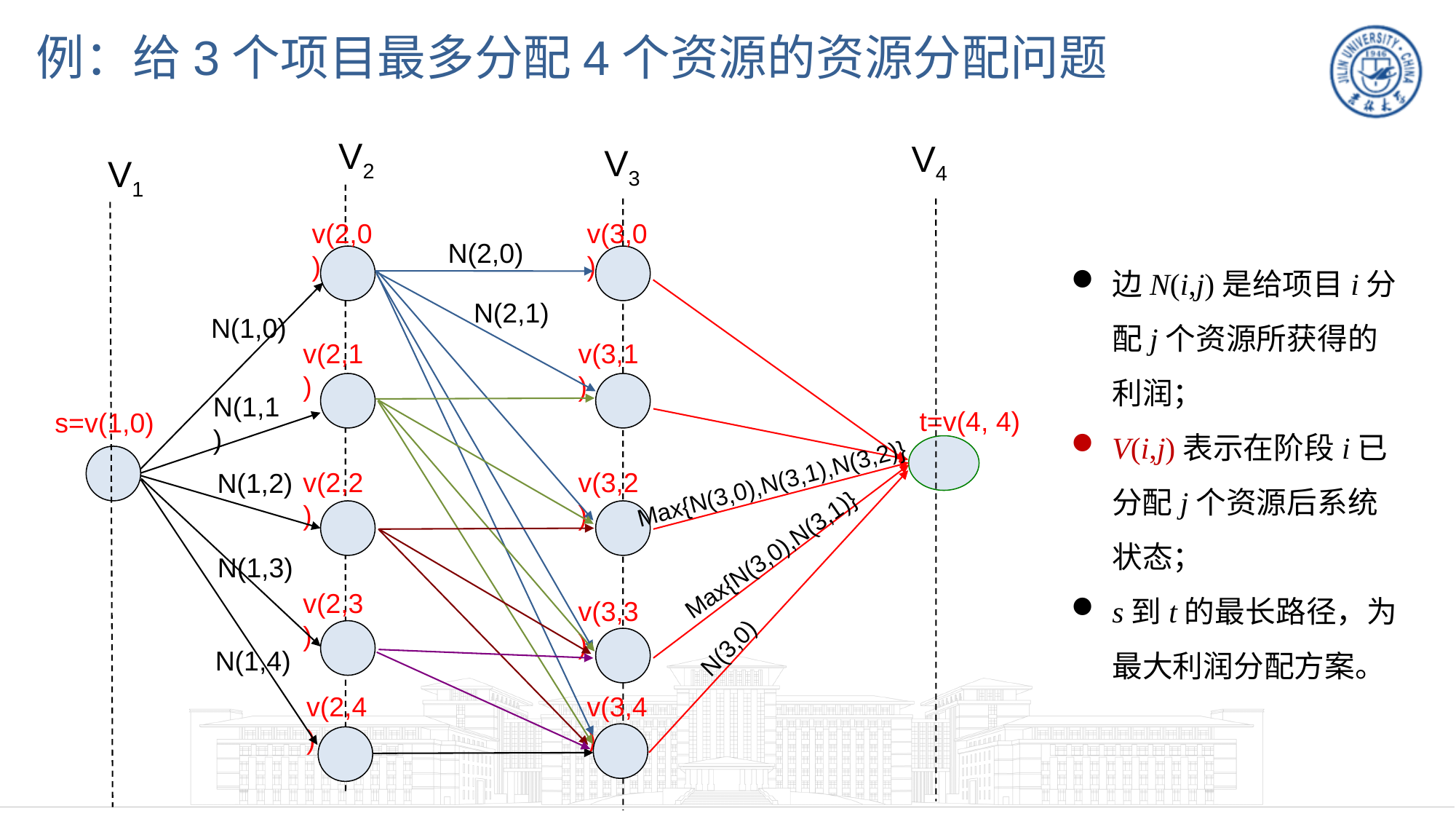

例：给3个项目最多分配4个资源的资源分配问题
V2
V4
V3
V1

v(2,0)

v(3,0)

N(2,0)

边N(i,j)是给项目i分配j个资源所获得的利润；
V(i,j)表示在阶段i已分配j个资源后系统状态；
s到t的最长路径，为最大利润分配方案。

N(2,1)

N(1,0)
v(2,1)

v(3,1)

N(1,1)

t=v(4, 4)

s=v(1,0)

v(2,2)

v(3,2)

N(1,2)

Max{N(3,0),N(3,1),N(3,2)}

Max{N(3,0),N(3,1)}

N(3,0)

N(1,3)

N(1,4)
v(2,4)

v(2,3)

v(3,3)

v(3,4)

29